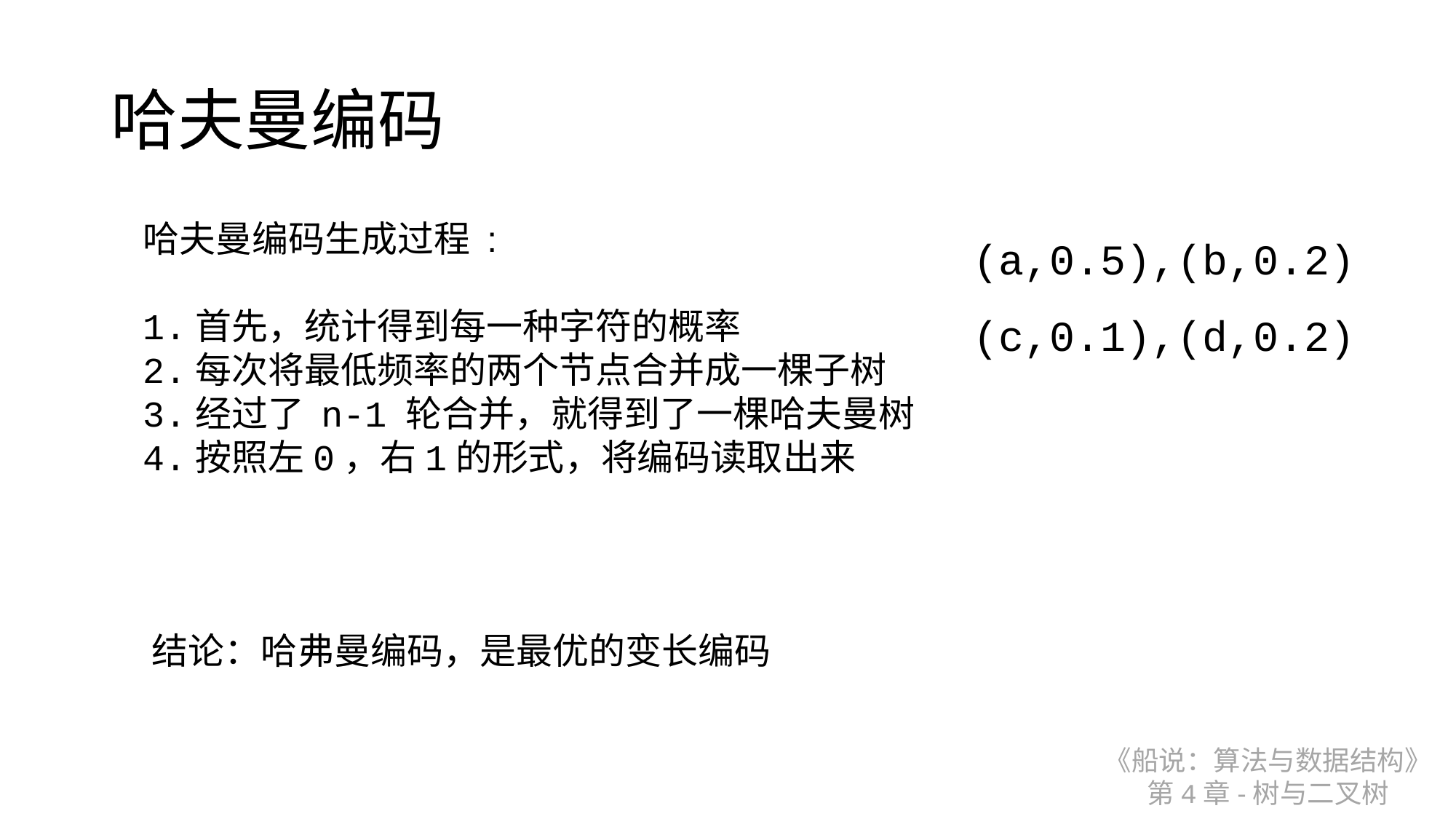

# 哈夫曼编码
(a,0.5),(b,0.2)
(c,0.1),(d,0.2)
哈夫曼编码生成过程 :

1.首先，统计得到每一种字符的概率
2.每次将最低频率的两个节点合并成一棵子树
3.经过了 n-1 轮合并，就得到了一棵哈夫曼树
4.按照左0，右1的形式，将编码读取出来
结论：哈弗曼编码，是最优的变长编码